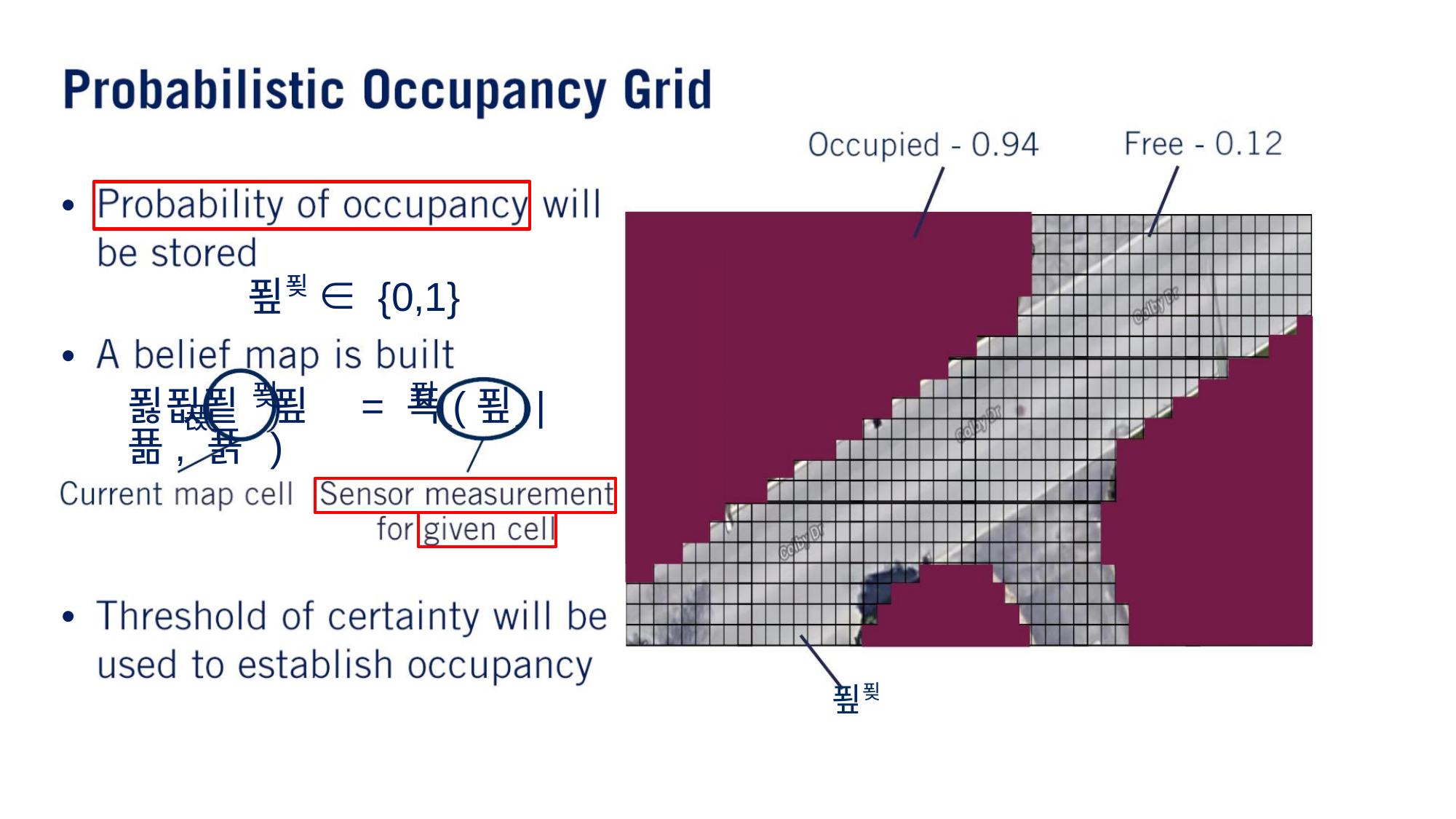

•
•

푚푖 ∈ {0,1}
푖
푖
푏푒푙 푚 = 푝(푚 | 푦, 푥 )
푡

•
푚푖